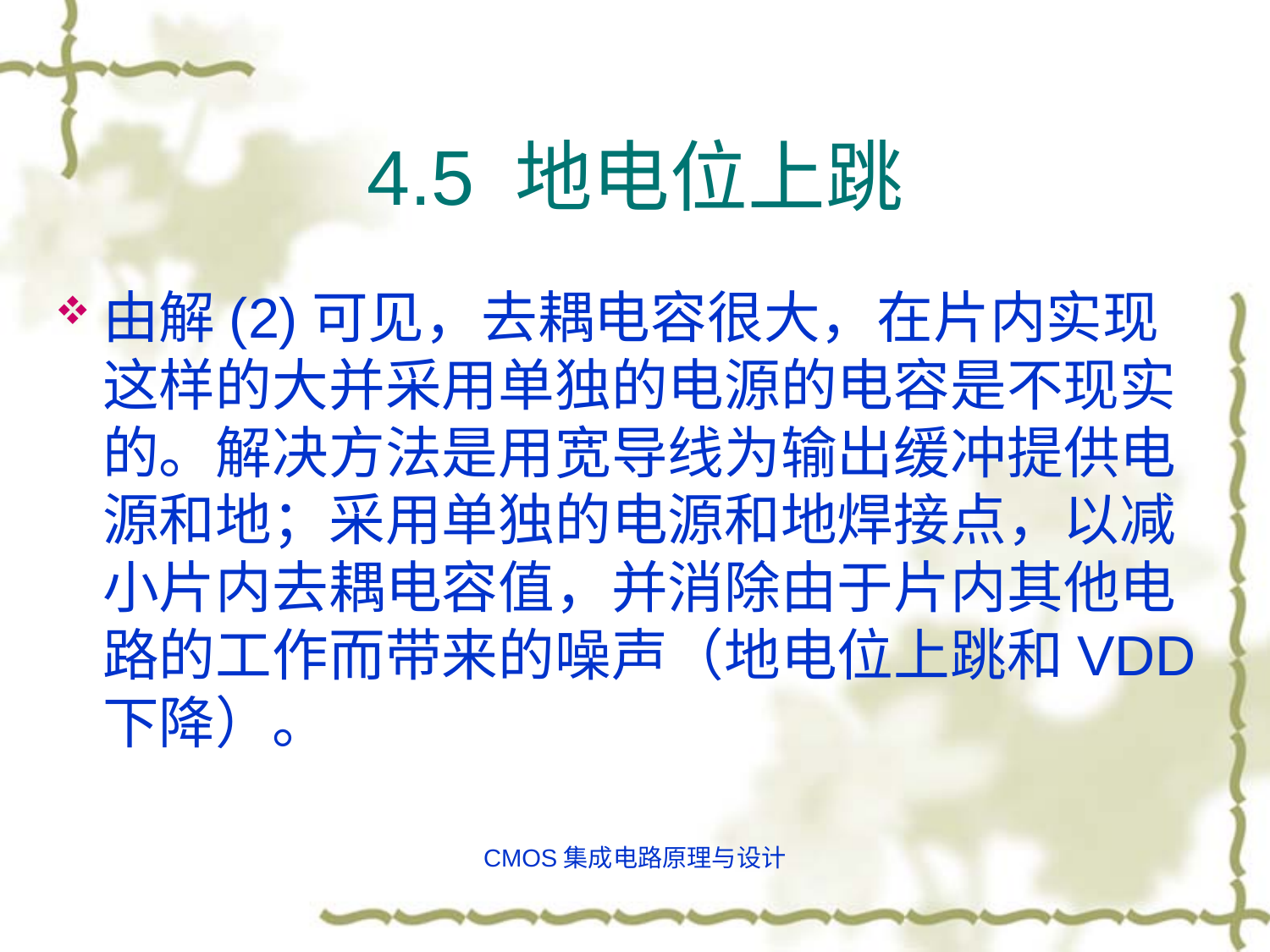

# 4.5 地电位上跳
由解(2)可见，去耦电容很大，在片内实现这样的大并采用单独的电源的电容是不现实的。解决方法是用宽导线为输出缓冲提供电源和地；采用单独的电源和地焊接点，以减小片内去耦电容值，并消除由于片内其他电路的工作而带来的噪声（地电位上跳和VDD下降）。

CMOS集成电路原理与设计
30